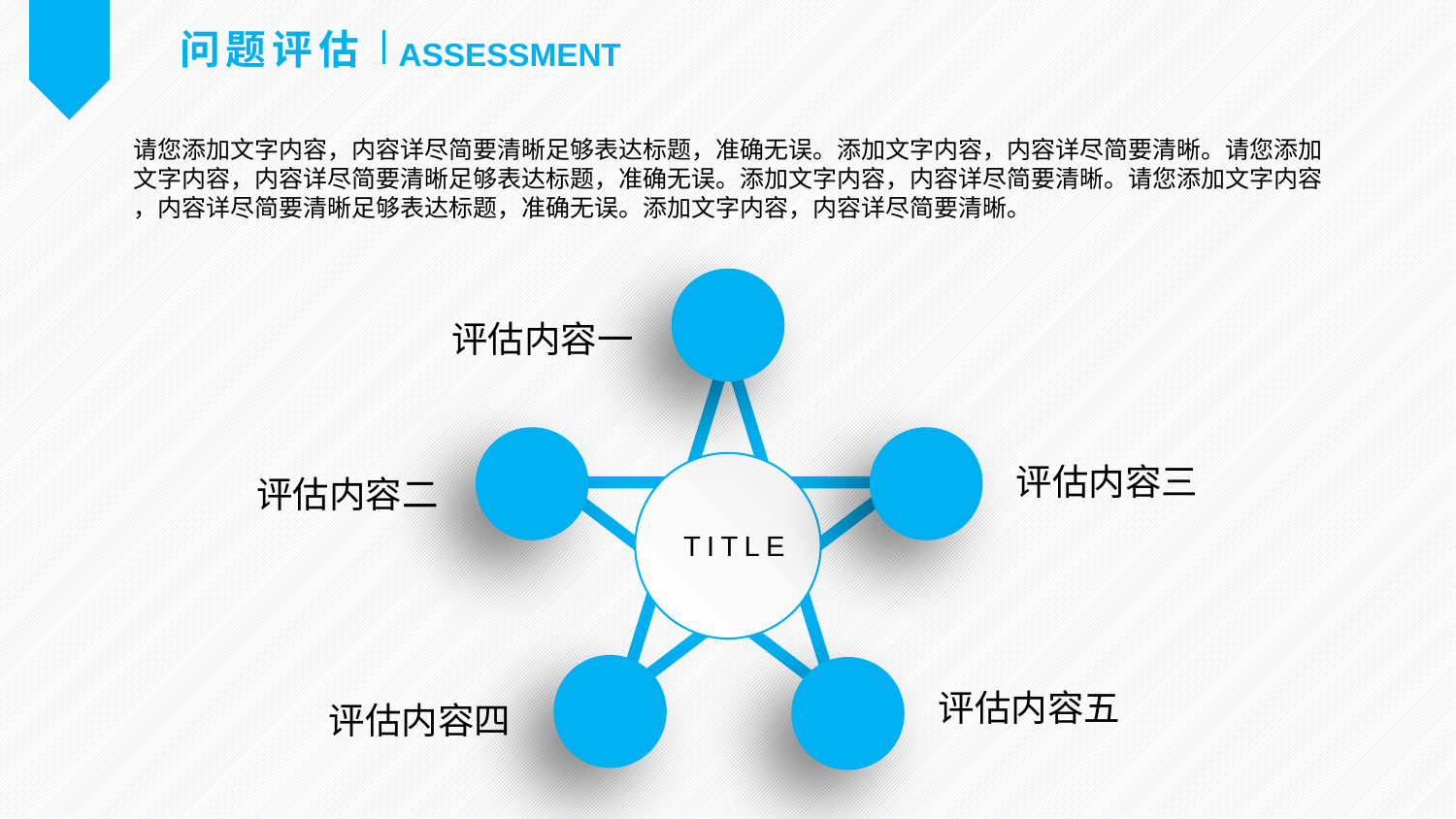

问题评估
ASSESSMENT
请您添加文字内容，内容详尽简要清晰足够表达标题，准确无误。添加文字内容，内容详尽简要清晰。请您添加
文字内容，内容详尽简要清晰足够表达标题，准确无误。添加文字内容，内容详尽简要清晰。请您添加文字内容
，内容详尽简要清晰足够表达标题，准确无误。添加文字内容，内容详尽简要清晰。

评估内容一

评估内容三

TITLE
评估内容二

评估内容五
评估内容四
延时符